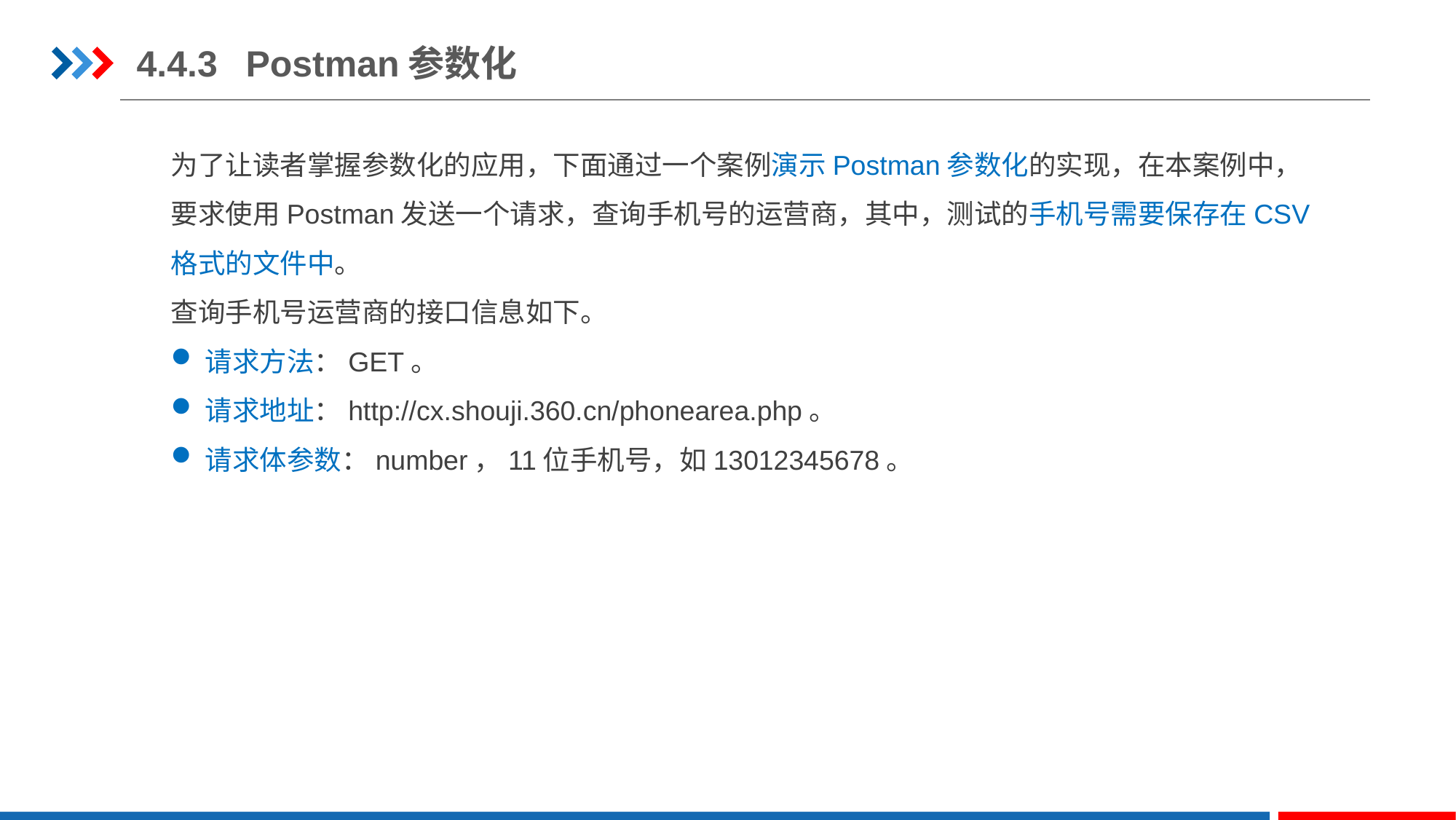

4.4.3	Postman参数化
为了让读者掌握参数化的应用，下面通过一个案例演示Postman参数化的实现，在本案例中，要求使用Postman发送一个请求，查询手机号的运营商，其中，测试的手机号需要保存在CSV格式的文件中。
查询手机号运营商的接口信息如下。
请求方法：GET。
请求地址：http://cx.shouji.360.cn/phonearea.php。
请求体参数：number，11位手机号，如13012345678。